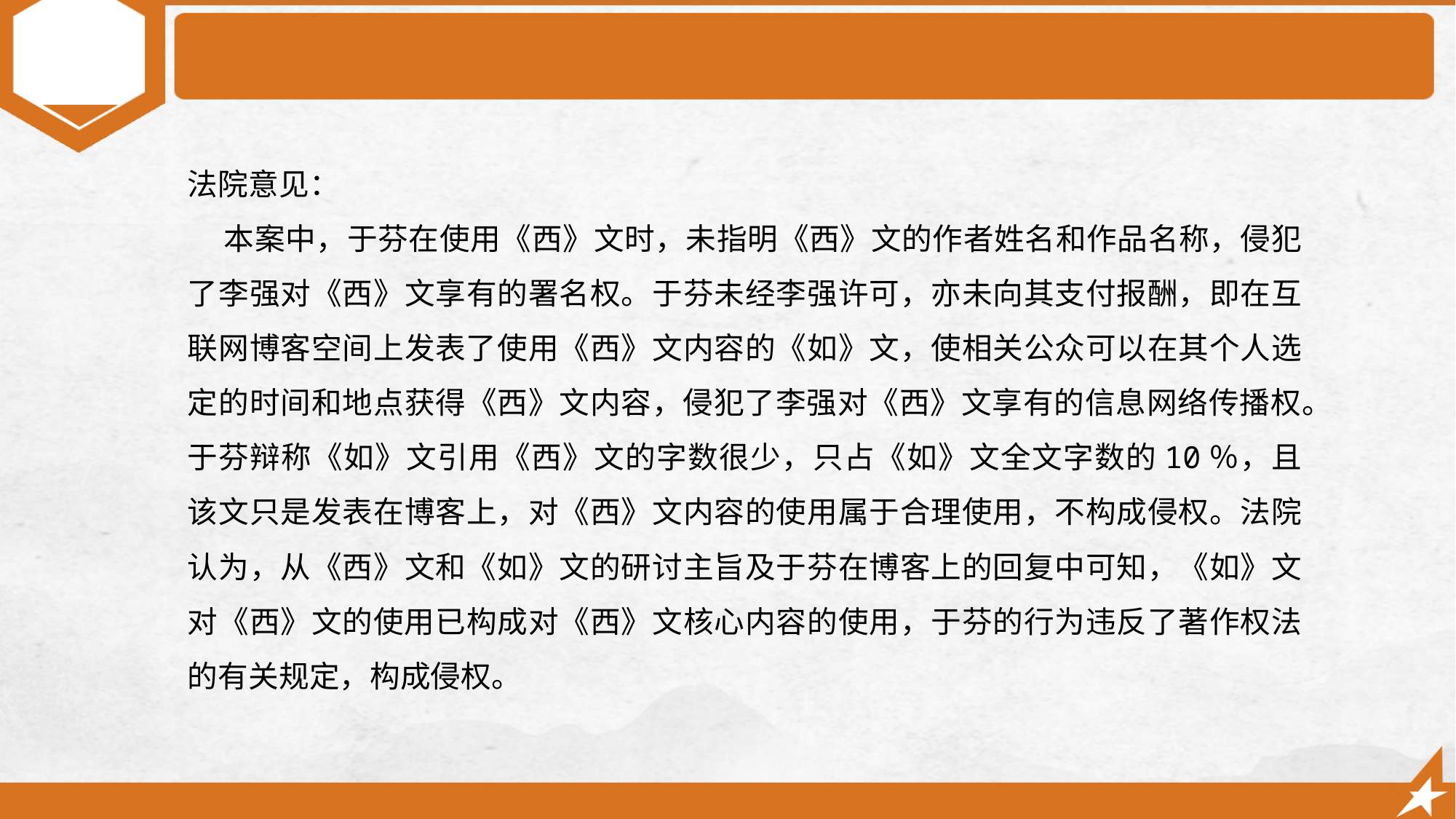

法院意见：
    本案中，于芬在使用《西》文时，未指明《西》文的作者姓名和作品名称，侵犯了李强对《西》文享有的署名权。于芬未经李强许可，亦未向其支付报酬，即在互联网博客空间上发表了使用《西》文内容的《如》文，使相关公众可以在其个人选定的时间和地点获得《西》文内容，侵犯了李强对《西》文享有的信息网络传播权。于芬辩称《如》文引用《西》文的字数很少，只占《如》文全文字数的10％，且该文只是发表在博客上，对《西》文内容的使用属于合理使用，不构成侵权。法院认为，从《西》文和《如》文的研讨主旨及于芬在博客上的回复中可知，《如》文对《西》文的使用已构成对《西》文核心内容的使用，于芬的行为违反了著作权法的有关规定，构成侵权。